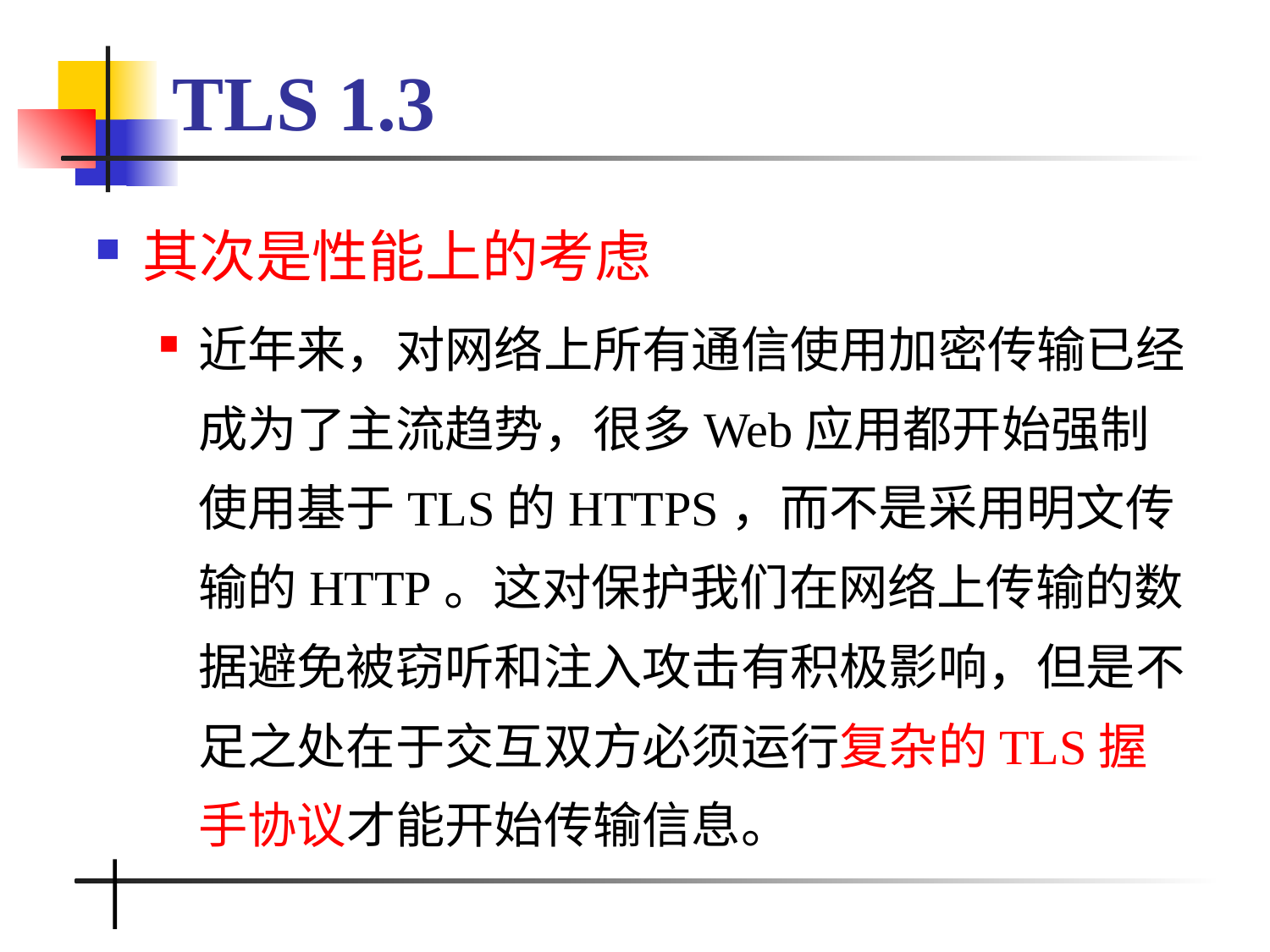

# TLS 1.3
其次是性能上的考虑
近年来，对网络上所有通信使用加密传输已经成为了主流趋势，很多Web应用都开始强制使用基于TLS的HTTPS，而不是采用明文传输的HTTP。这对保护我们在网络上传输的数据避免被窃听和注入攻击有积极影响，但是不足之处在于交互双方必须运行复杂的TLS握手协议才能开始传输信息。